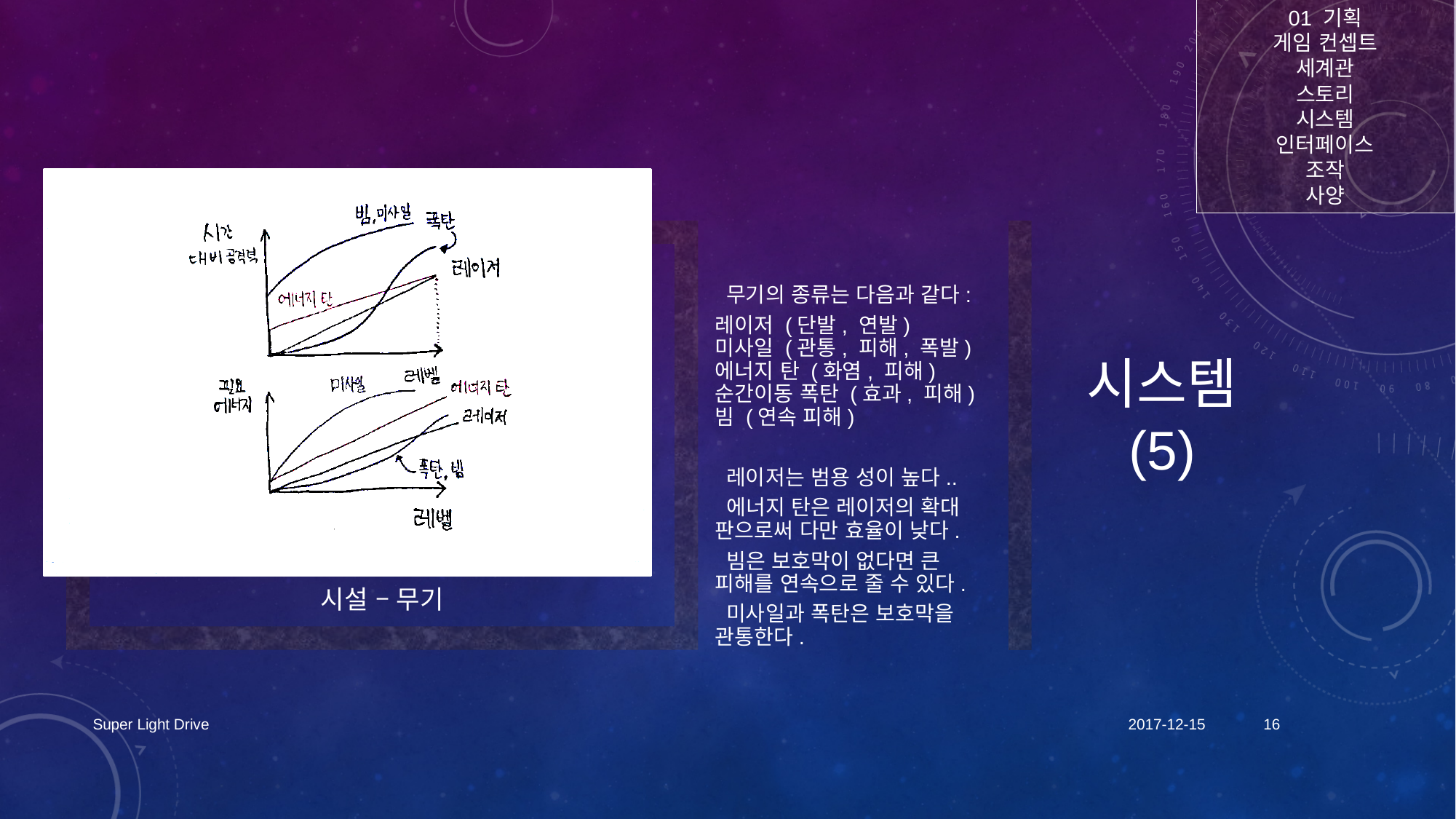

01 기획
게임 컨셉트
세계관
스토리
시스템
인터페이스
조작
사양
# 시스템 (5)

시설 – 무기

 무기의 종류는 다음과 같다:
레이저 (단발, 연발)
미사일 (관통, 피해, 폭발)
에너지 탄 (화염, 피해)
순간이동 폭탄 (효과, 피해)
빔 (연속 피해)

 레이저는 범용 성이 높다..
 에너지 탄은 레이저의 확대 판으로써 다만 효율이 낮다.
 빔은 보호막이 없다면 큰 피해를 연속으로 줄 수 있다.
 미사일과 폭탄은 보호막을 관통한다.
Super Light Drive
2017-12-15
16